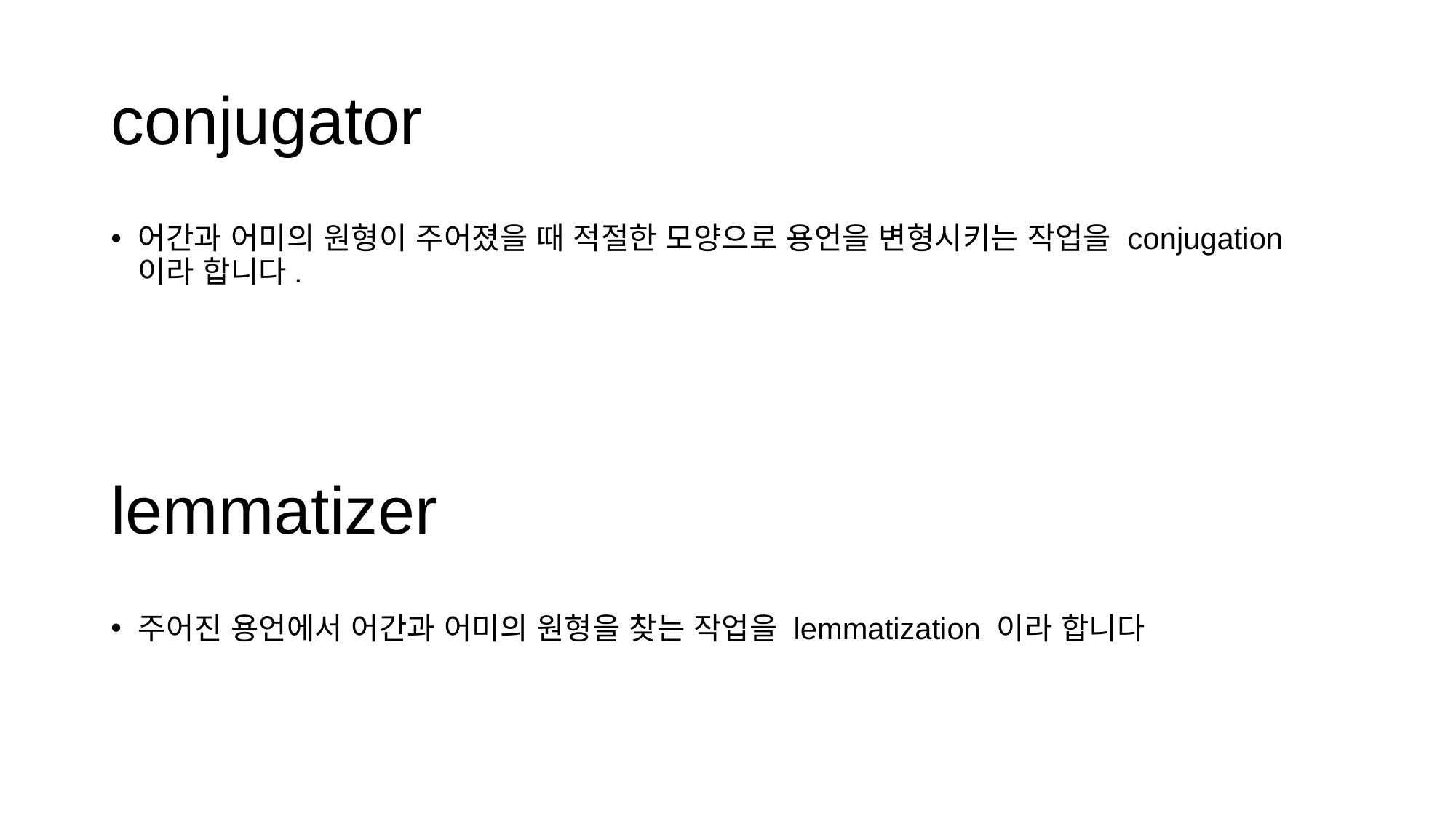

# conjugator
어간과 어미의 원형이 주어졌을 때 적절한 모양으로 용언을 변형시키는 작업을 conjugation 이라 합니다.
lemmatizer
주어진 용언에서 어간과 어미의 원형을 찾는 작업을 lemmatization 이라 합니다